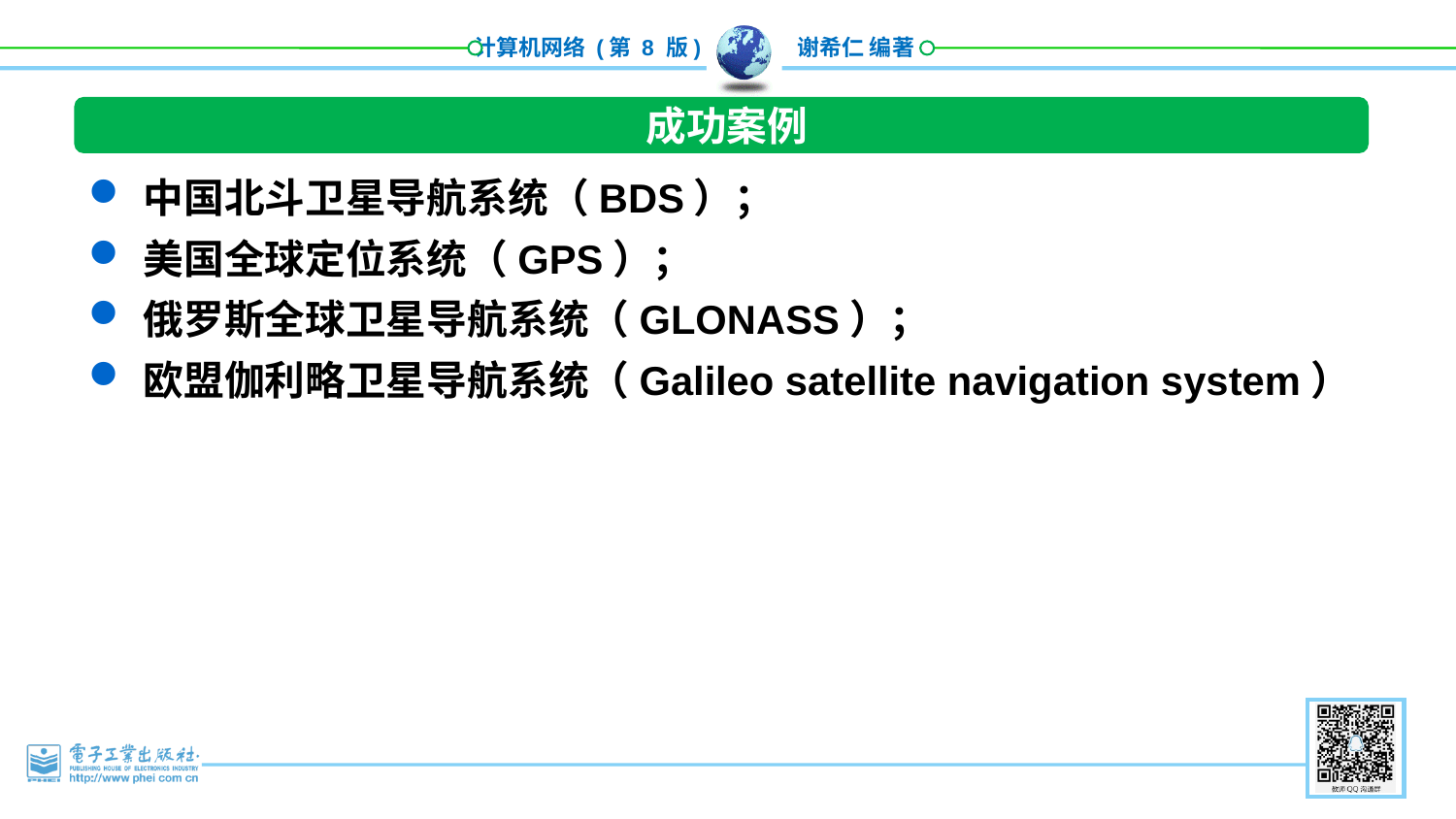

成功案例
中国北斗卫星导航系统（BDS）；
美国全球定位系统（GPS）；
俄罗斯全球卫星导航系统（GLONASS）；
欧盟伽利略卫星导航系统（Galileo satellite navigation system）